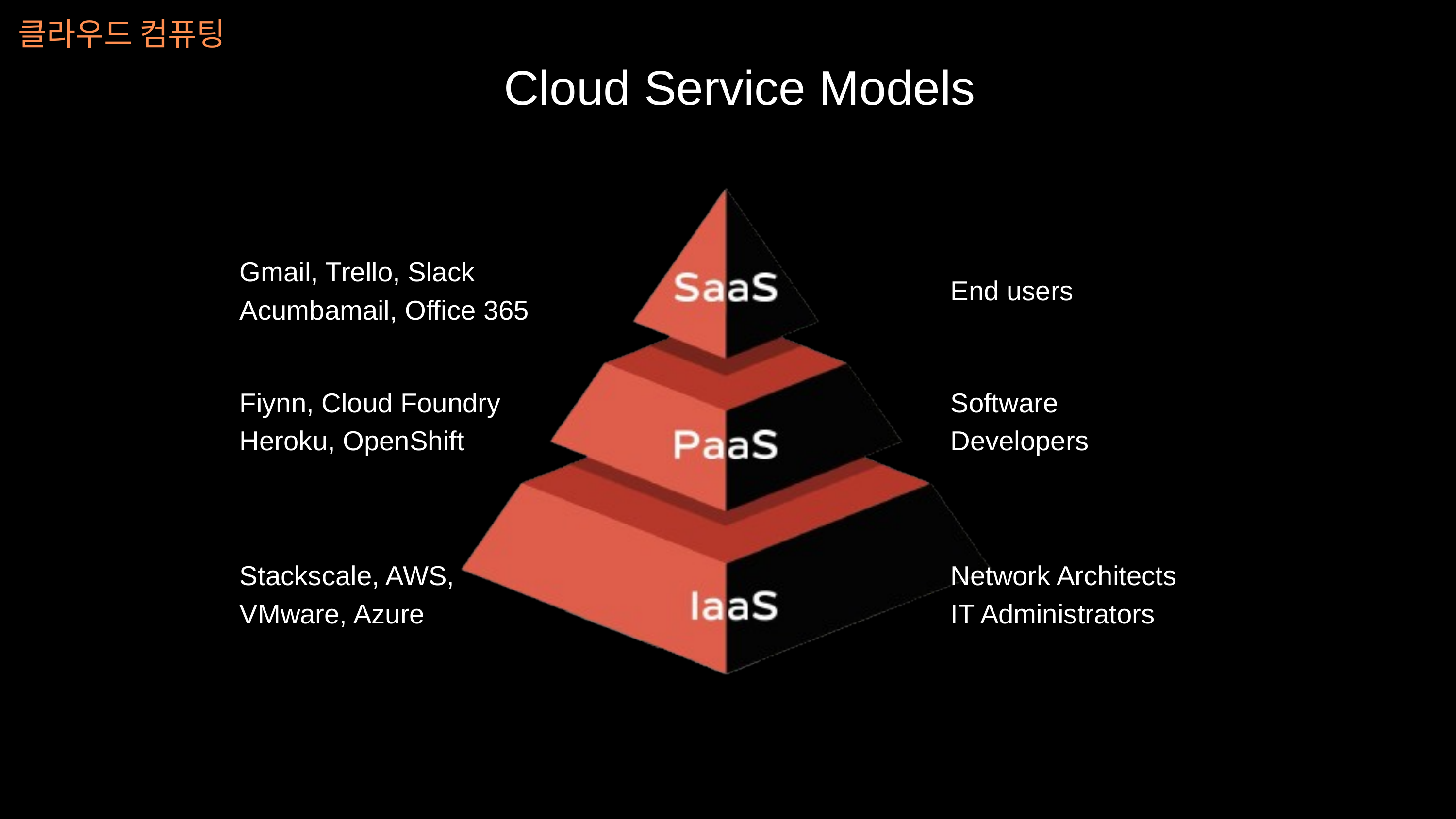

클라우드 컴퓨팅
Cloud Service Models

Gmail, Trello, Slack
Acumbamail, Office 365

End users

Fiynn, Cloud Foundry
Heroku, OpenShift

Software
Developers

Stackscale, AWS,
VMware, Azure

Network Architects
IT Administrators